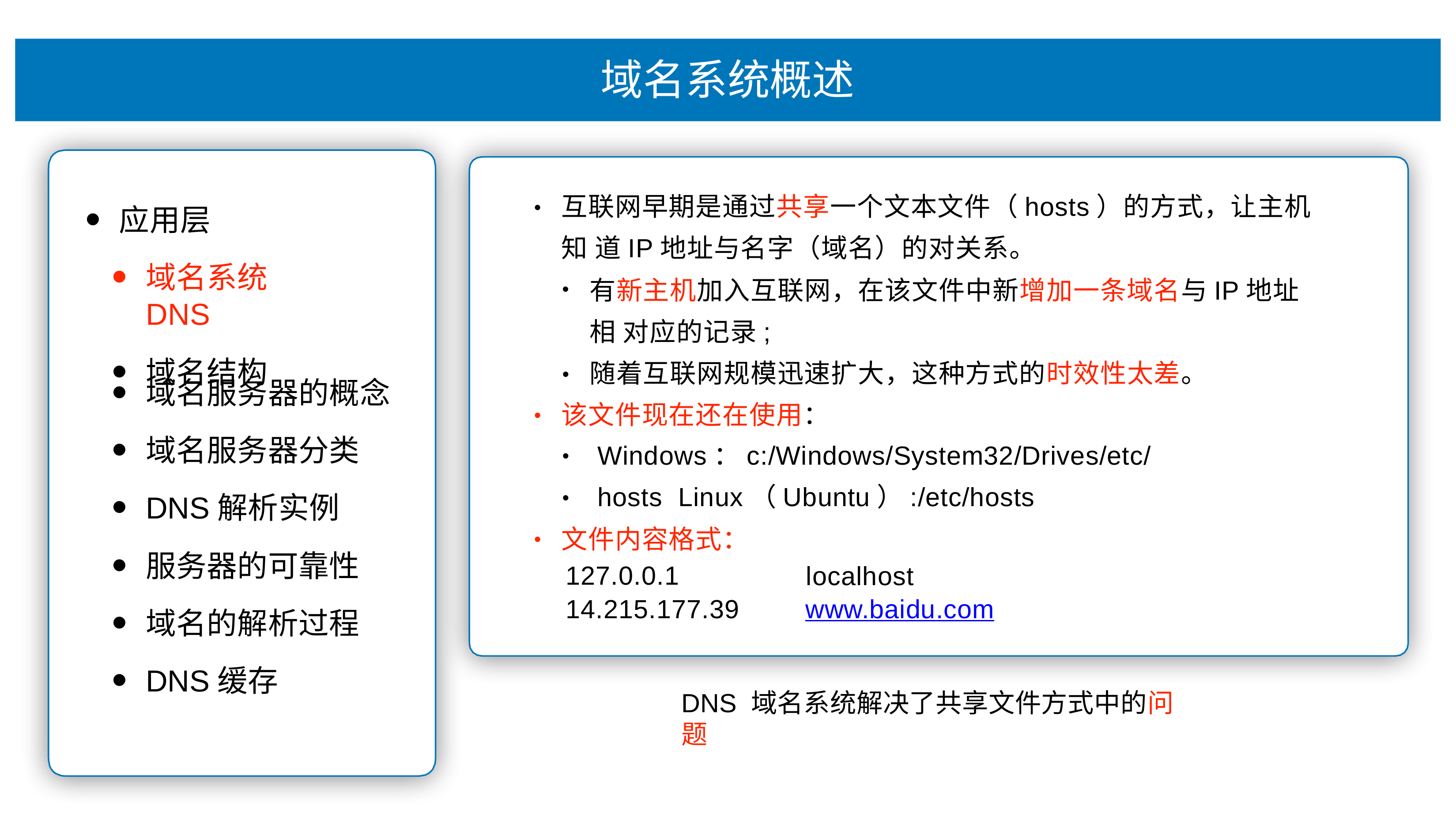

# 域名系统概述

互联⽹早期是通过共享⼀个⽂本⽂件（hosts）的⽅式，让主机知 道IP地址与名字（域名）的对关系。
•
应⽤层
域名系统DNS
域名结构
有新主机加⼊互联⽹，在该⽂件中新增加⼀条域名与IP地址相 对应的记录;
随着互联⽹规模迅速扩⼤，这种⽅式的时效性太差。
•
域名服务器的概念
域名服务器分类
DNS解析实例
服务器的可靠性
域名的解析过程
DNS缓存
该⽂件现在还在使⽤：
•
Windows：c:/Windows/System32/Drives/etc/hosts  Linux（Ubuntu）:/etc/hosts
•
•
⽂件内容格式：
127.0.0.1
14.215.177.39
•
localhost
www.baidu.com
DNS 域名系统解决了共享⽂件⽅式中的问题